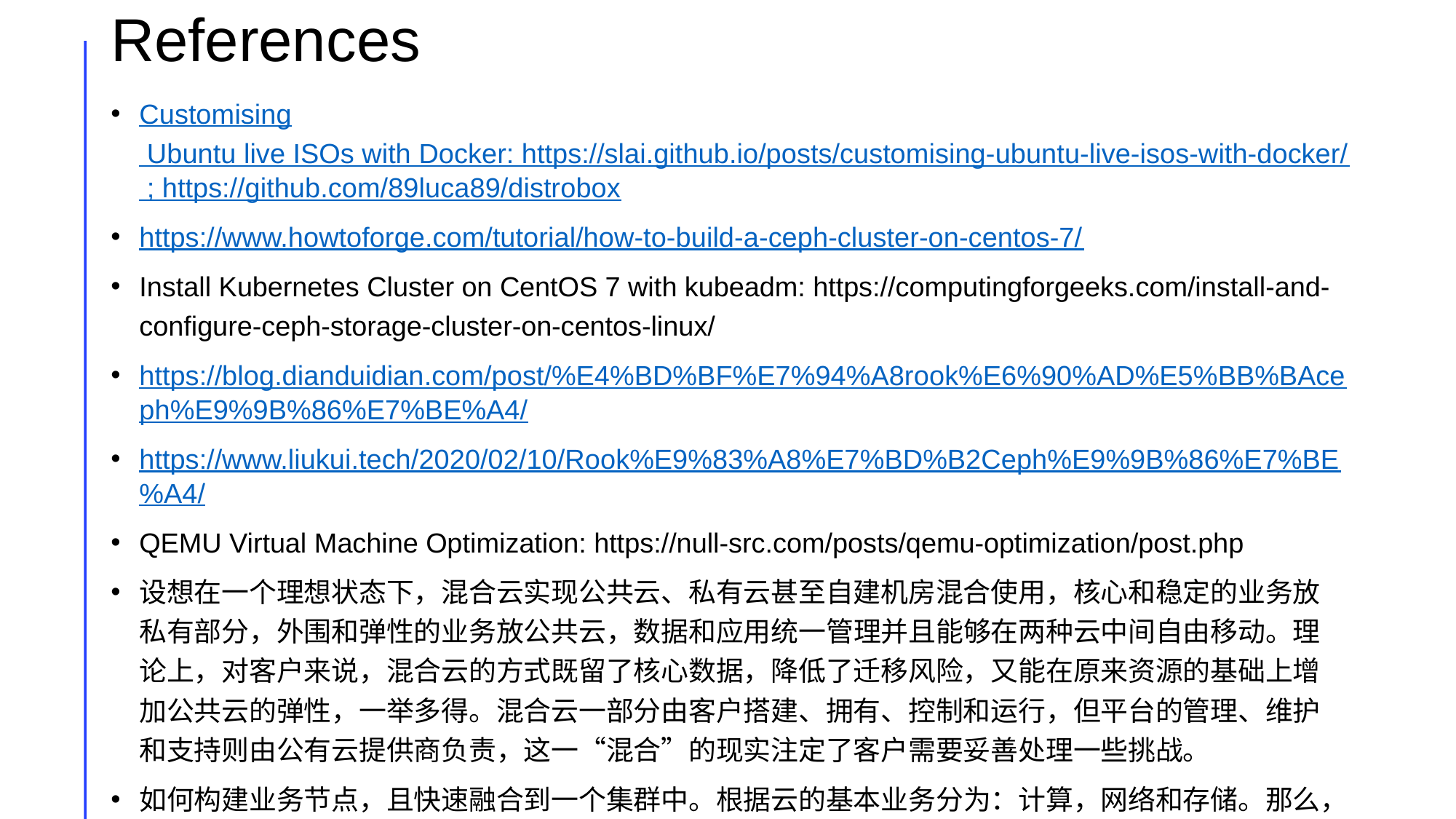

# References
Customising Ubuntu live ISOs with Docker: https://slai.github.io/posts/customising-ubuntu-live-isos-with-docker/ ; https://github.com/89luca89/distrobox
https://www.howtoforge.com/tutorial/how-to-build-a-ceph-cluster-on-centos-7/
Install Kubernetes Cluster on CentOS 7 with kubeadm: https://computingforgeeks.com/install-and-configure-ceph-storage-cluster-on-centos-linux/
https://blog.dianduidian.com/post/%E4%BD%BF%E7%94%A8rook%E6%90%AD%E5%BB%BAceph%E9%9B%86%E7%BE%A4/
https://www.liukui.tech/2020/02/10/Rook%E9%83%A8%E7%BD%B2Ceph%E9%9B%86%E7%BE%A4/
QEMU Virtual Machine Optimization: https://null-src.com/posts/qemu-optimization/post.php
设想在一个理想状态下，混合云实现公共云、私有云甚至自建机房混合使用，核心和稳定的业务放私有部分，外围和弹性的业务放公共云，数据和应用统一管理并且能够在两种云中间自由移动。理论上，对客户来说，混合云的方式既留了核心数据，降低了迁移风险，又能在原来资源的基础上增加公共云的弹性，一举多得。混合云一部分由客户搭建、拥有、控制和运行，但平台的管理、维护和支持则由公有云提供商负责，这一“混合”的现实注定了客户需要妥善处理一些挑战。
如何构建业务节点，且快速融合到一个集群中。根据云的基本业务分为：计算，网络和存储。那么，我们考虑如何安装基本软件到一个节点，当这个节点接入网络时，它能快速接入集群。
图像测量知识解惑: https://www.imatest.com/solutions/sharpness/